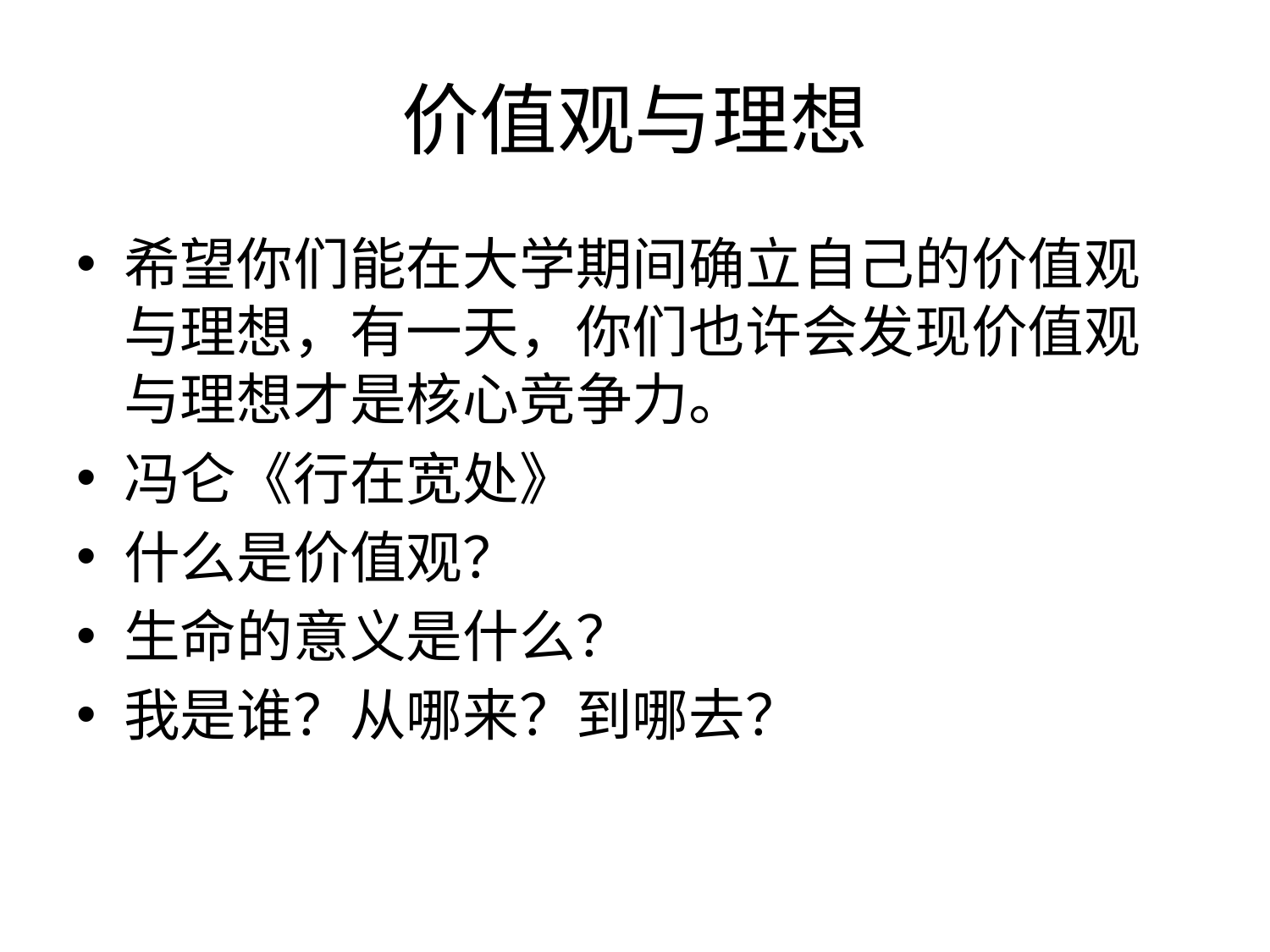

# 价值观与理想
希望你们能在大学期间确立自己的价值观与理想，有一天，你们也许会发现价值观与理想才是核心竞争力。
冯仑《行在宽处》
什么是价值观？
生命的意义是什么？
我是谁？从哪来？到哪去？